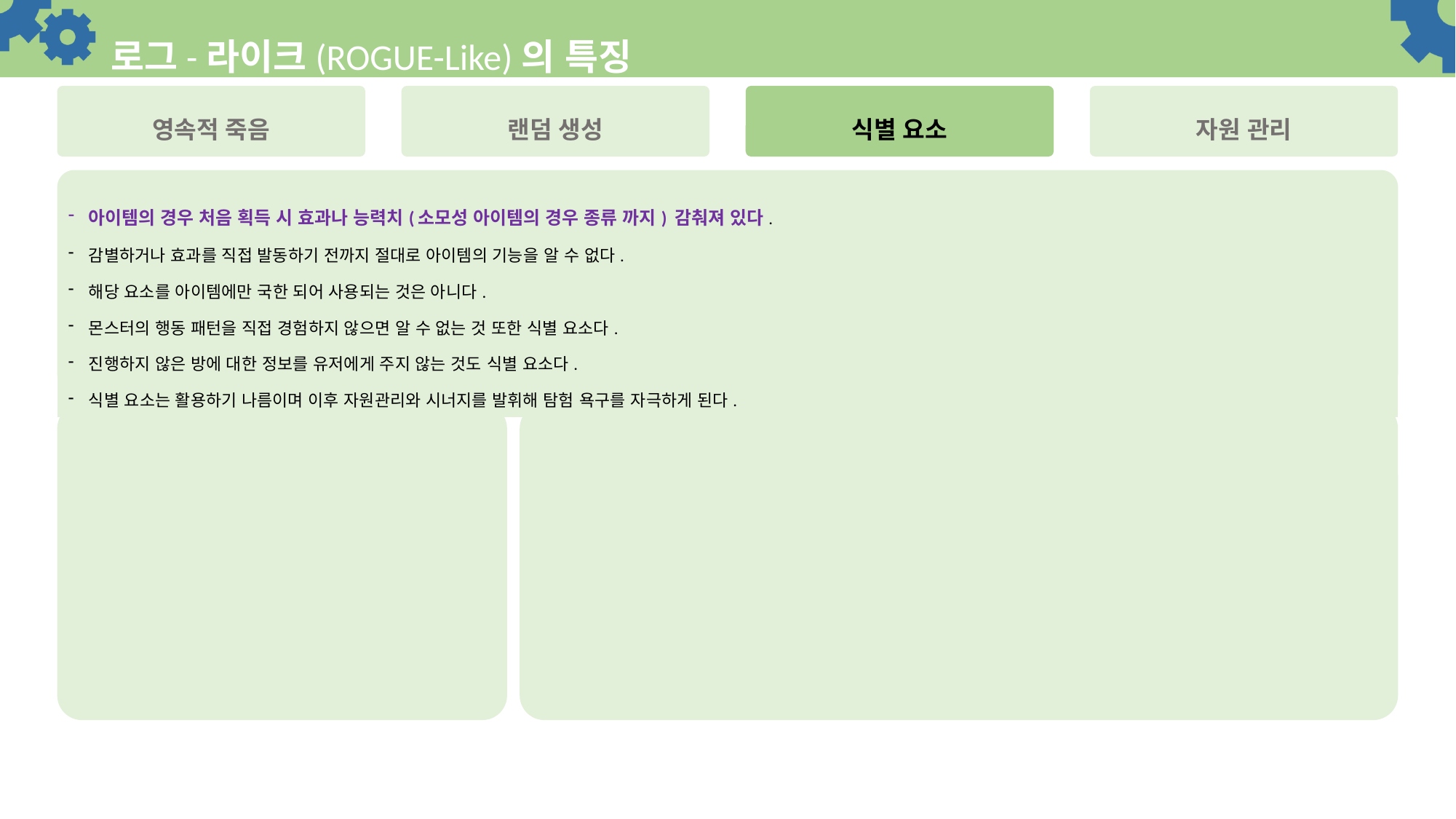

# 로그-라이크(ROGUE-Like)의 특징

영속적 죽음
랜덤 생성
식별 요소
자원 관리

| 아이템의 경우 처음 획득 시 효과나 능력치(소모성 아이템의 경우 종류 까지) 감춰져 있다. 감별하거나 효과를 직접 발동하기 전까지 절대로 아이템의 기능을 알 수 없다. 해당 요소를 아이템에만 국한 되어 사용되는 것은 아니다. 몬스터의 행동 패턴을 직접 경험하지 않으면 알 수 없는 것 또한 식별 요소다. 진행하지 않은 방에 대한 정보를 유저에게 주지 않는 것도 식별 요소다. 식별 요소는 활용하기 나름이며 이후 자원관리와 시너지를 발휘해 탐험 욕구를 자극하게 된다. |
| --- |